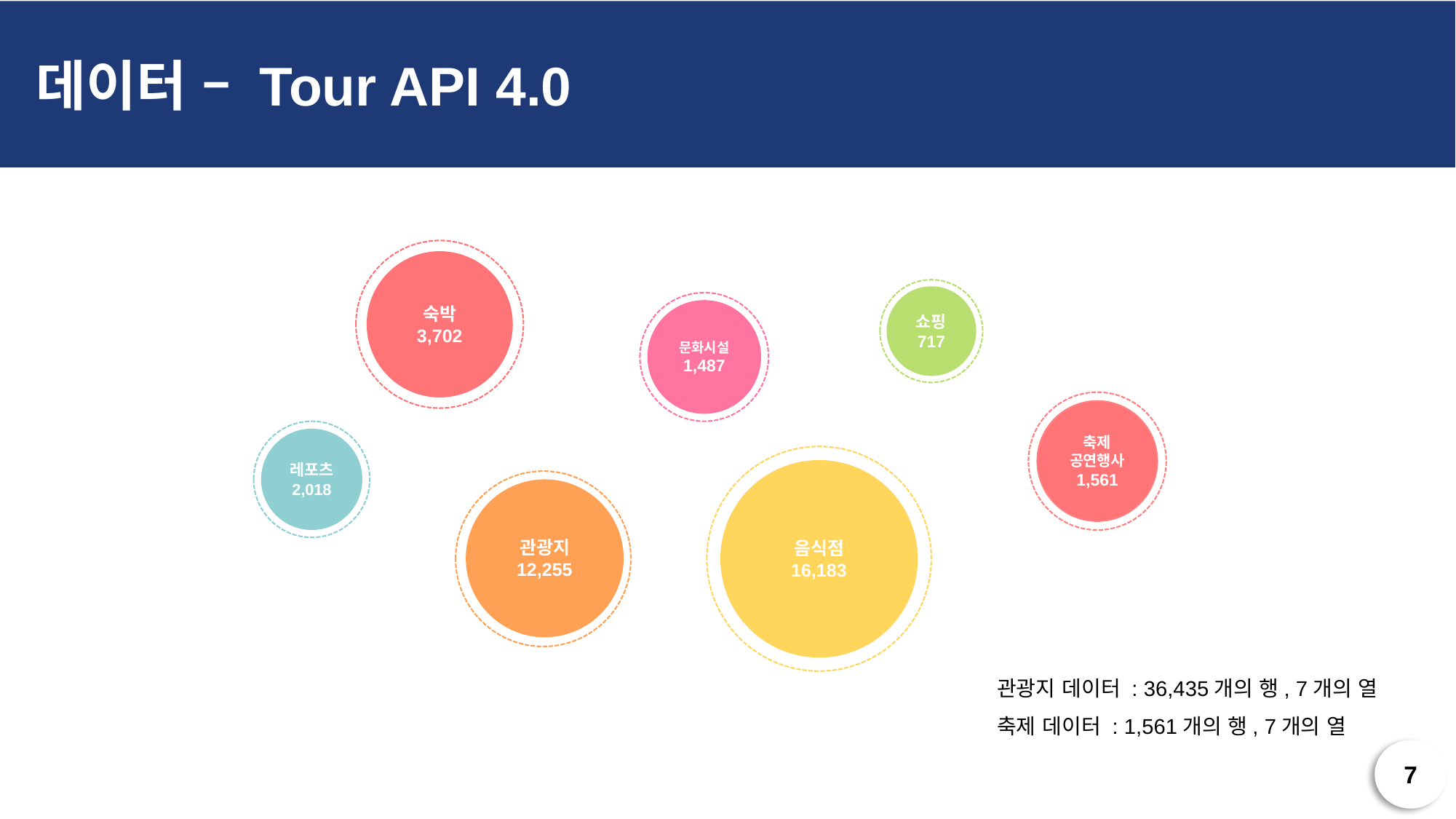

데이터 – Tour API 4.0

숙박
3,702

쇼핑
717

문화시설
1,487

축제
공연행사
1,561

레포츠
2,018

음식점
16,183

관광지
12,255
관광지 데이터 : 36,435개의 행, 7개의 열
축제 데이터 : 1,561개의 행, 7개의 열
7